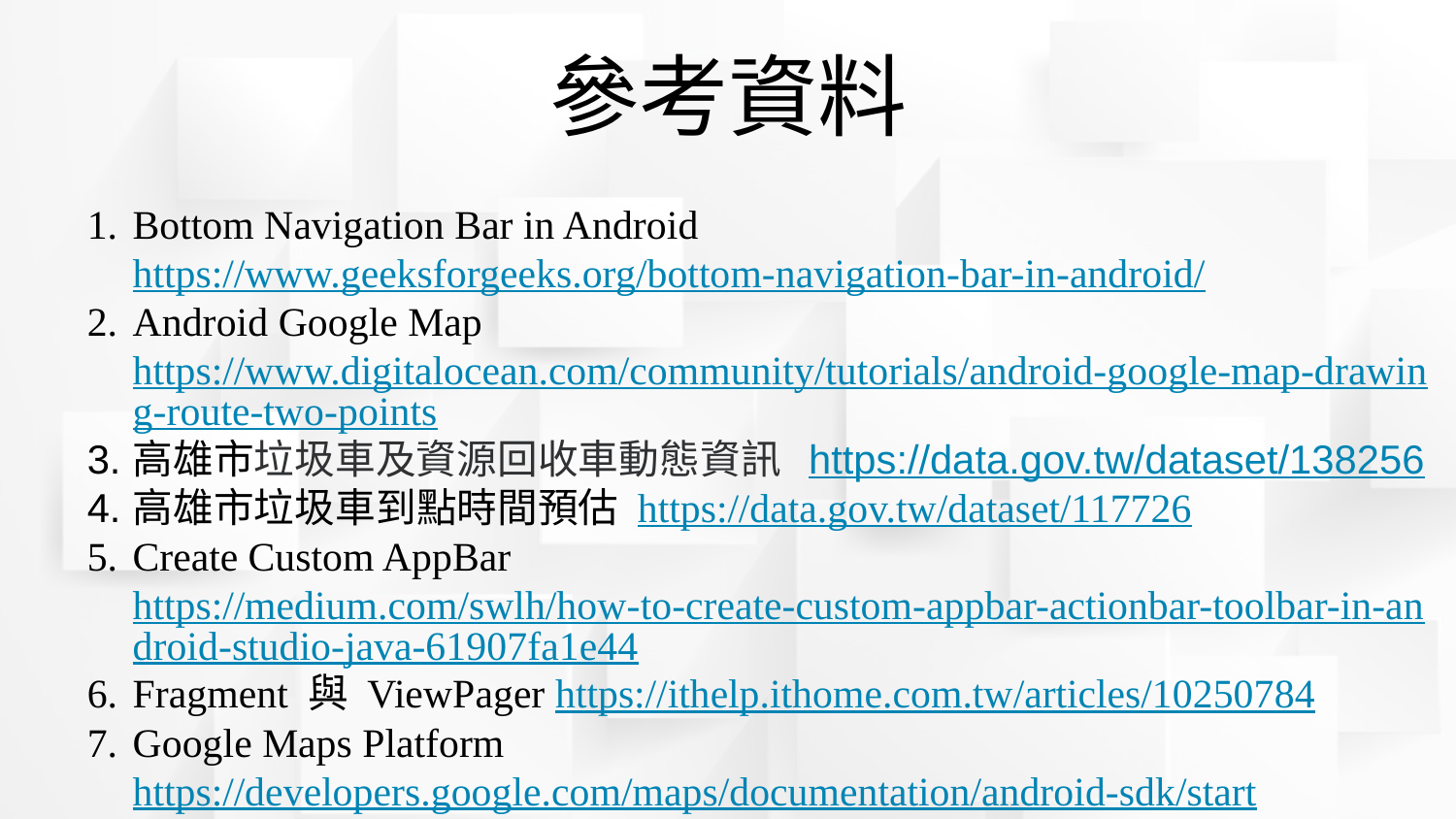

# 參考資料
Bottom Navigation Bar in Android https://www.geeksforgeeks.org/bottom-navigation-bar-in-android/
Android Google Map https://www.digitalocean.com/community/tutorials/android-google-map-drawing-route-two-points
高雄市垃圾車及資源回收車動態資訊  https://data.gov.tw/dataset/138256
高雄市垃圾車到點時間預估 https://data.gov.tw/dataset/117726
Create Custom AppBar https://medium.com/swlh/how-to-create-custom-appbar-actionbar-toolbar-in-android-studio-java-61907fa1e44
Fragment 與 ViewPager https://ithelp.ithome.com.tw/articles/10250784
Google Maps Platform https://developers.google.com/maps/documentation/android-sdk/start